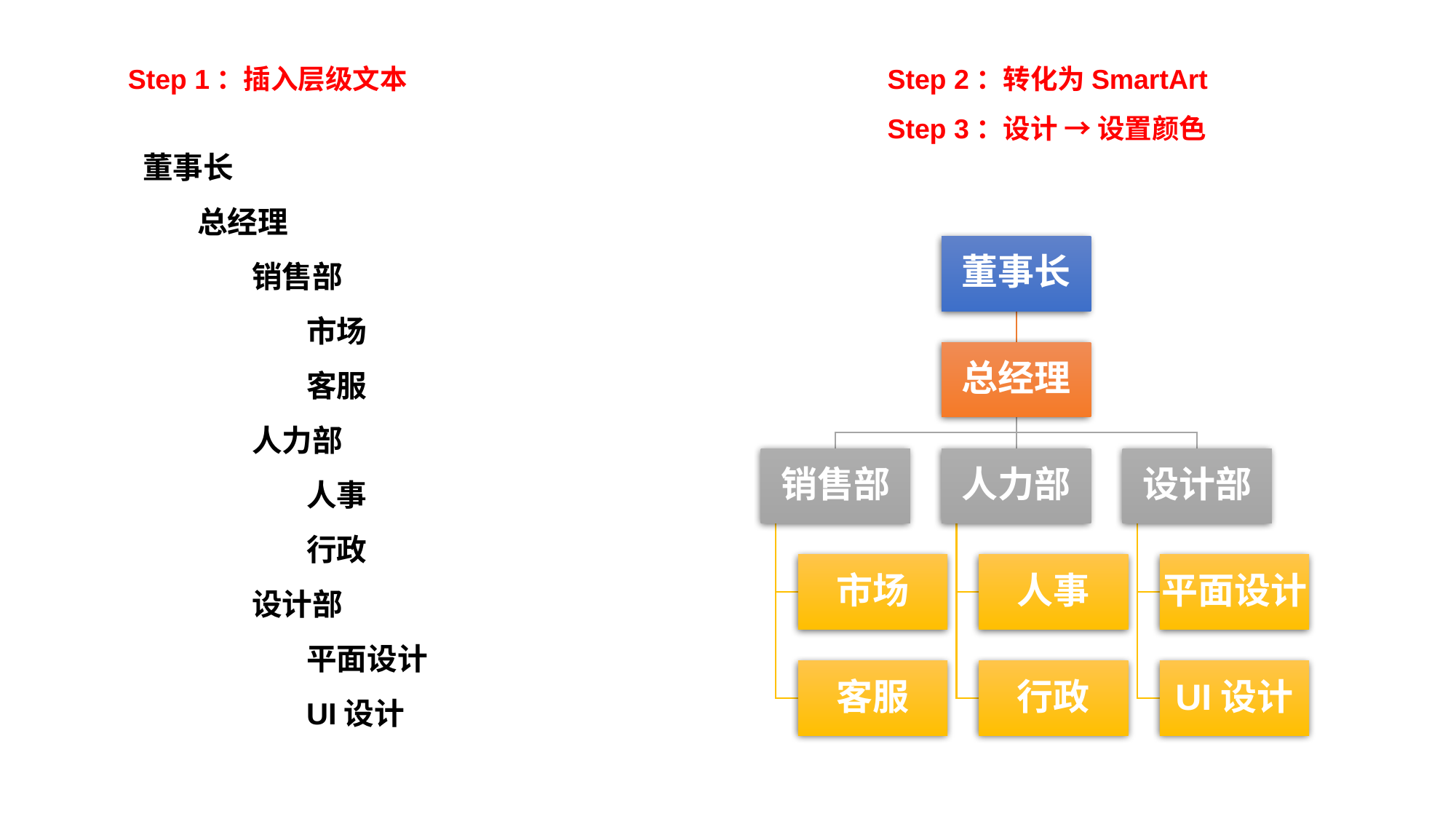

Step 1：插入层级文本
Step 2：转化为SmartArt
Step 3：设计 → 设置颜色
董事长
总经理
销售部
市场
客服
人力部
人事
行政
设计部
平面设计
UI设计
董事长
总经理
销售部
市场
客服
人力部
人事
行政
设计部
平面设计
UI设计